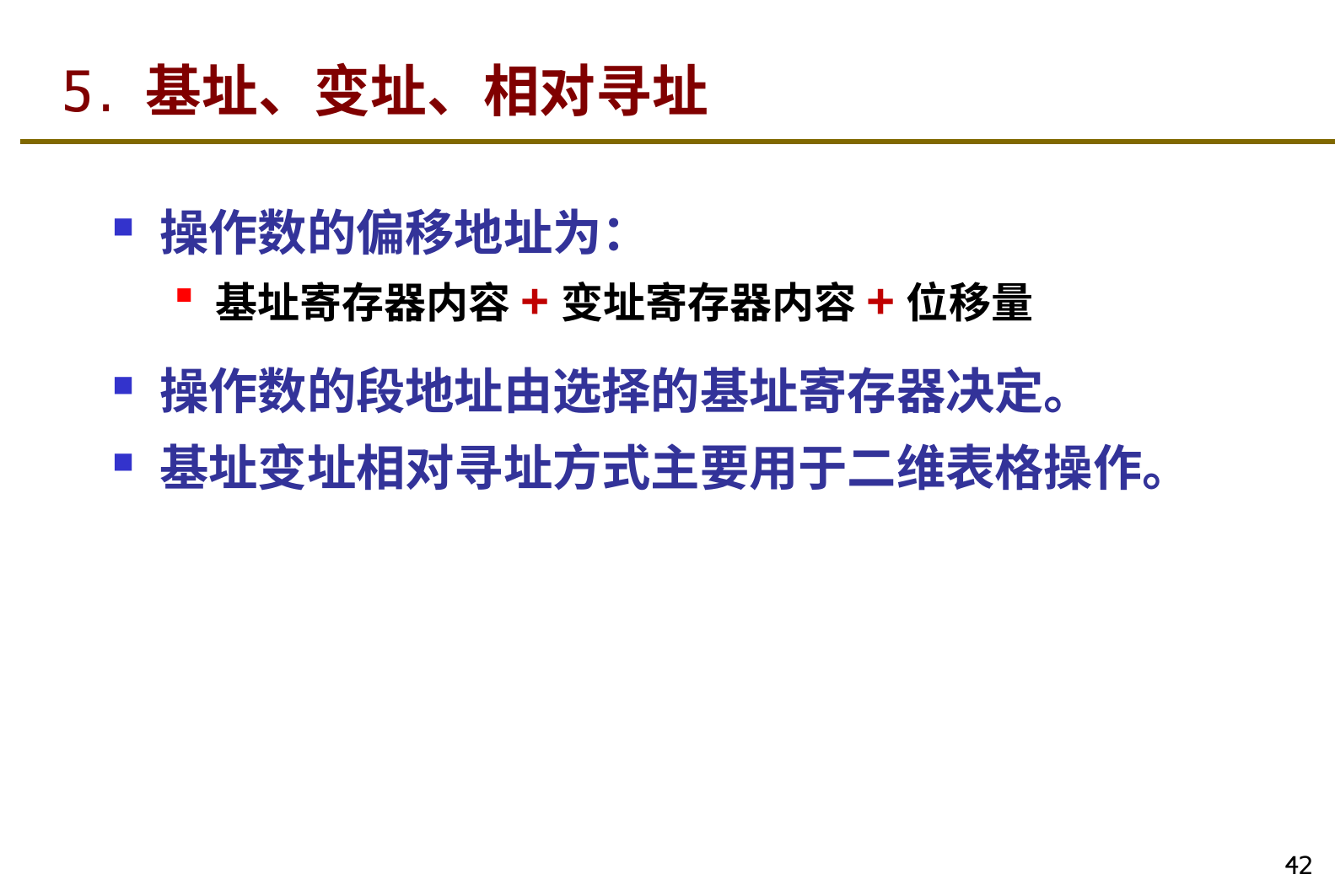

# 5. 基址、变址、相对寻址
操作数的偏移地址为：
基址寄存器内容+变址寄存器内容+位移量
操作数的段地址由选择的基址寄存器决定。
基址变址相对寻址方式主要用于二维表格操作。
42